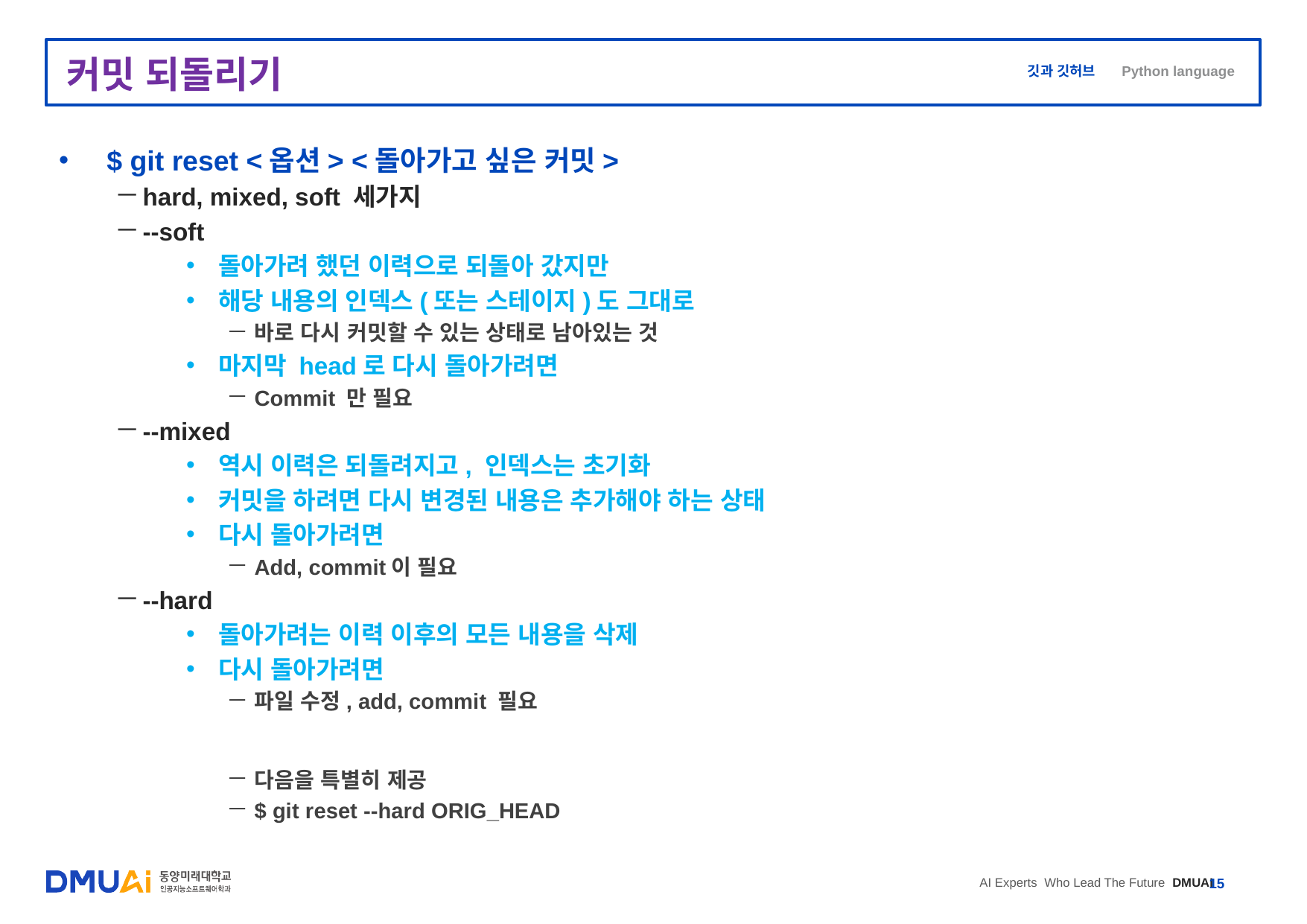

# 커밋 되돌리기
$ git reset <옵션> <돌아가고 싶은 커밋>
hard, mixed, soft 세가지
--soft
돌아가려 했던 이력으로 되돌아 갔지만
해당 내용의 인덱스(또는 스테이지)도 그대로
바로 다시 커밋할 수 있는 상태로 남아있는 것
마지막 head로 다시 돌아가려면
Commit 만 필요
--mixed
역시 이력은 되돌려지고, 인덱스는 초기화
커밋을 하려면 다시 변경된 내용은 추가해야 하는 상태
다시 돌아가려면
Add, commit이 필요
--hard
돌아가려는 이력 이후의 모든 내용을 삭제
다시 돌아가려면
파일 수정, add, commit 필요

다음을 특별히 제공
$ git reset --hard ORIG_HEAD